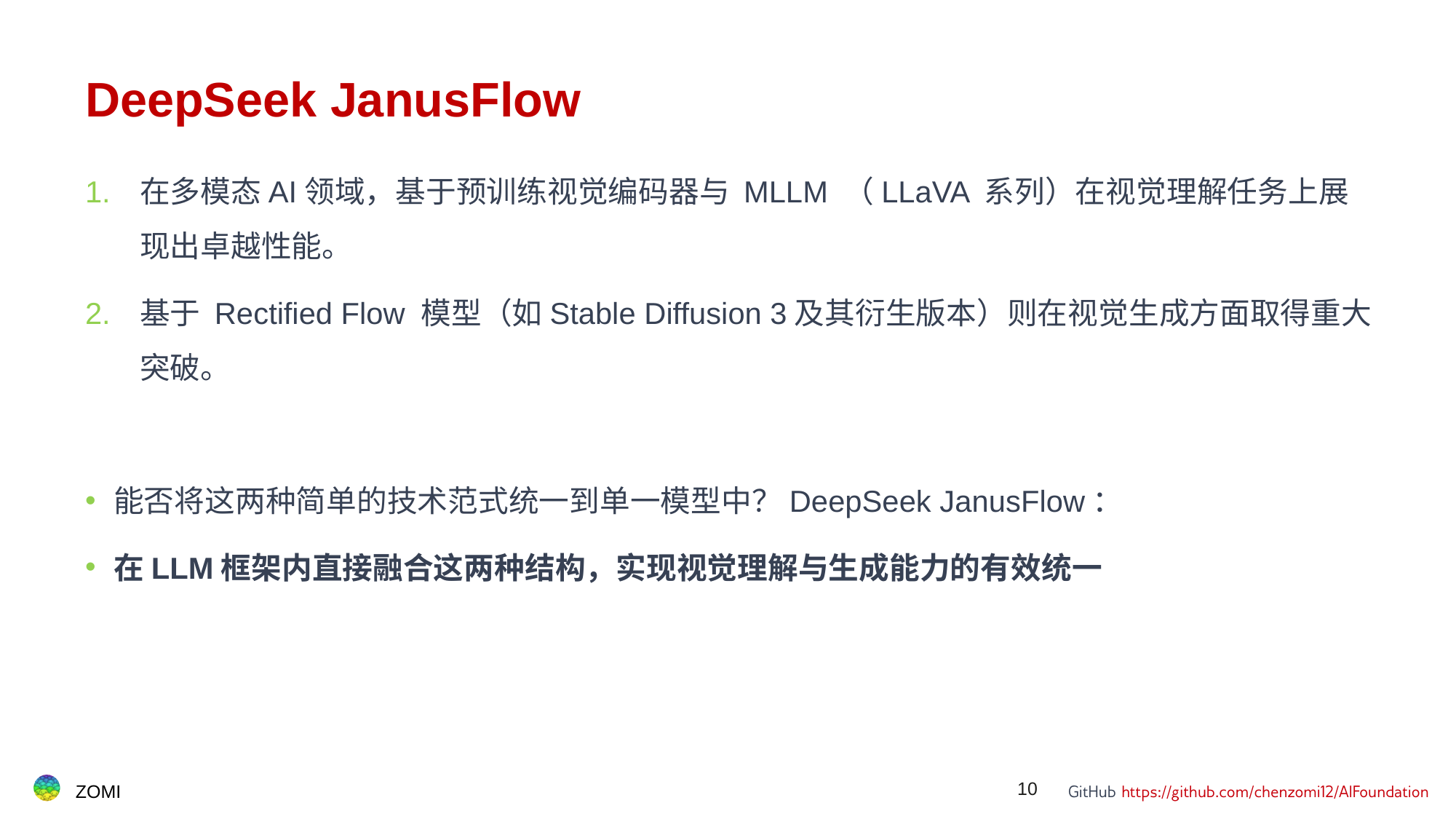

# DeepSeek JanusFlow
在多模态AI领域，基于预训练视觉编码器与 MLLM （LLaVA 系列）在视觉理解任务上展现出卓越性能。
基于 Rectified Flow 模型（如Stable Diffusion 3及其衍生版本）则在视觉生成方面取得重大突破。

能否将这两种简单的技术范式统一到单一模型中？DeepSeek JanusFlow：
在LLM框架内直接融合这两种结构，实现视觉理解与生成能力的有效统一